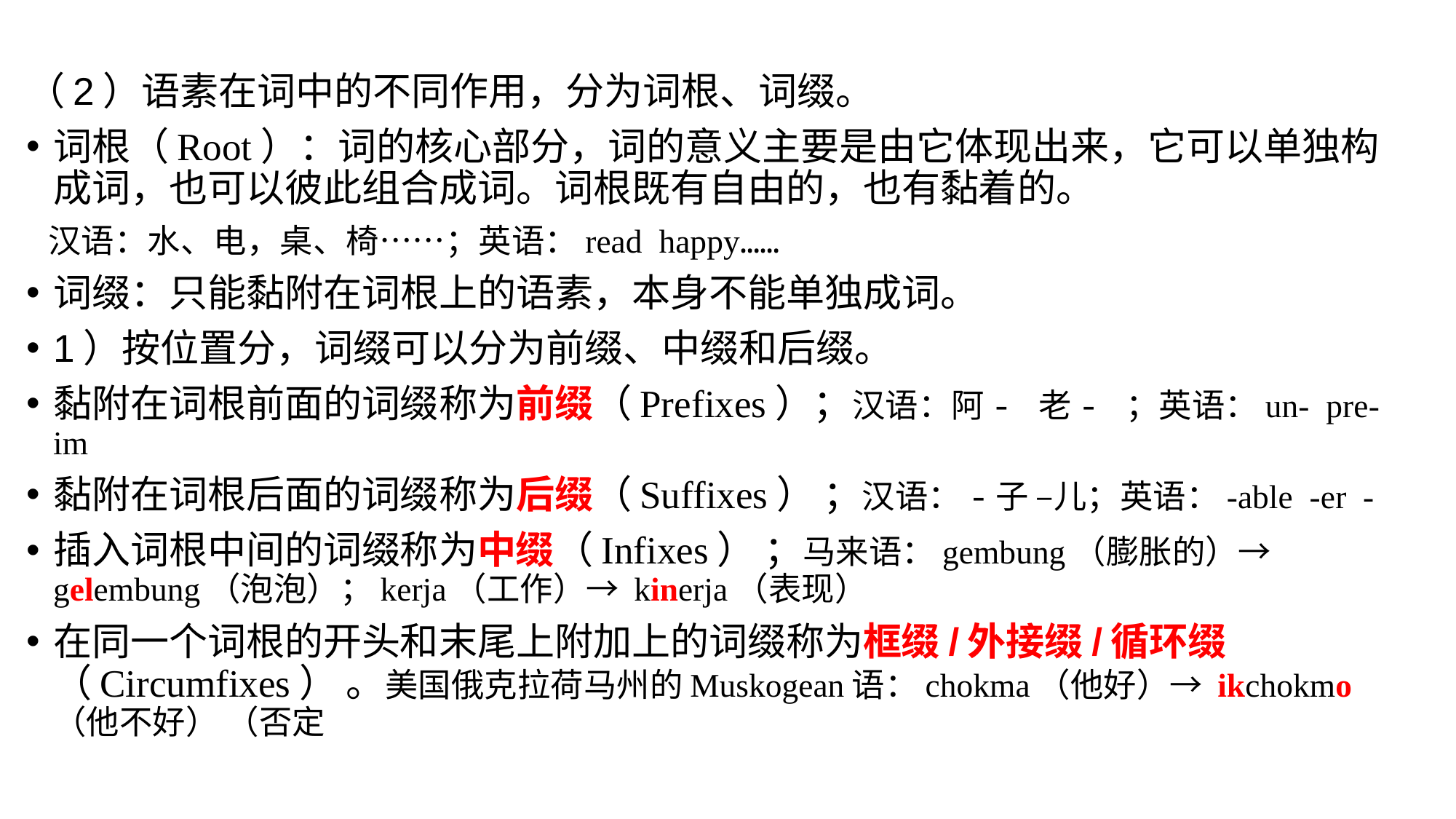

（2）语素在词中的不同作用，分为词根、词缀。
词根（Root）：词的核心部分，词的意义主要是由它体现出来，它可以单独构成词，也可以彼此组合成词。词根既有自由的，也有黏着的。
  汉语：水、电，桌、椅……；英语：read  happy……
词缀：只能黏附在词根上的语素，本身不能单独成词。
1）按位置分，词缀可以分为前缀、中缀和后缀。
黏附在词根前面的词缀称为前缀（Prefixes）；汉语：阿- 老- ；英语：un-  pre-  im
黏附在词根后面的词缀称为后缀（Suffixes） ；汉语：-子 –儿；英语：-able  -er  -
插入词根中间的词缀称为中缀（Infixes） ；马来语：gembung（膨胀的）→ gelembung（泡泡）；kerja（工作）→ kinerja（表现）
在同一个词根的开头和末尾上附加上的词缀称为框缀/外接缀/循环缀（Circumfixes） 。美国俄克拉荷马州的Muskogean语：chokma（他好）→ ikchokmo（他不好） （否定